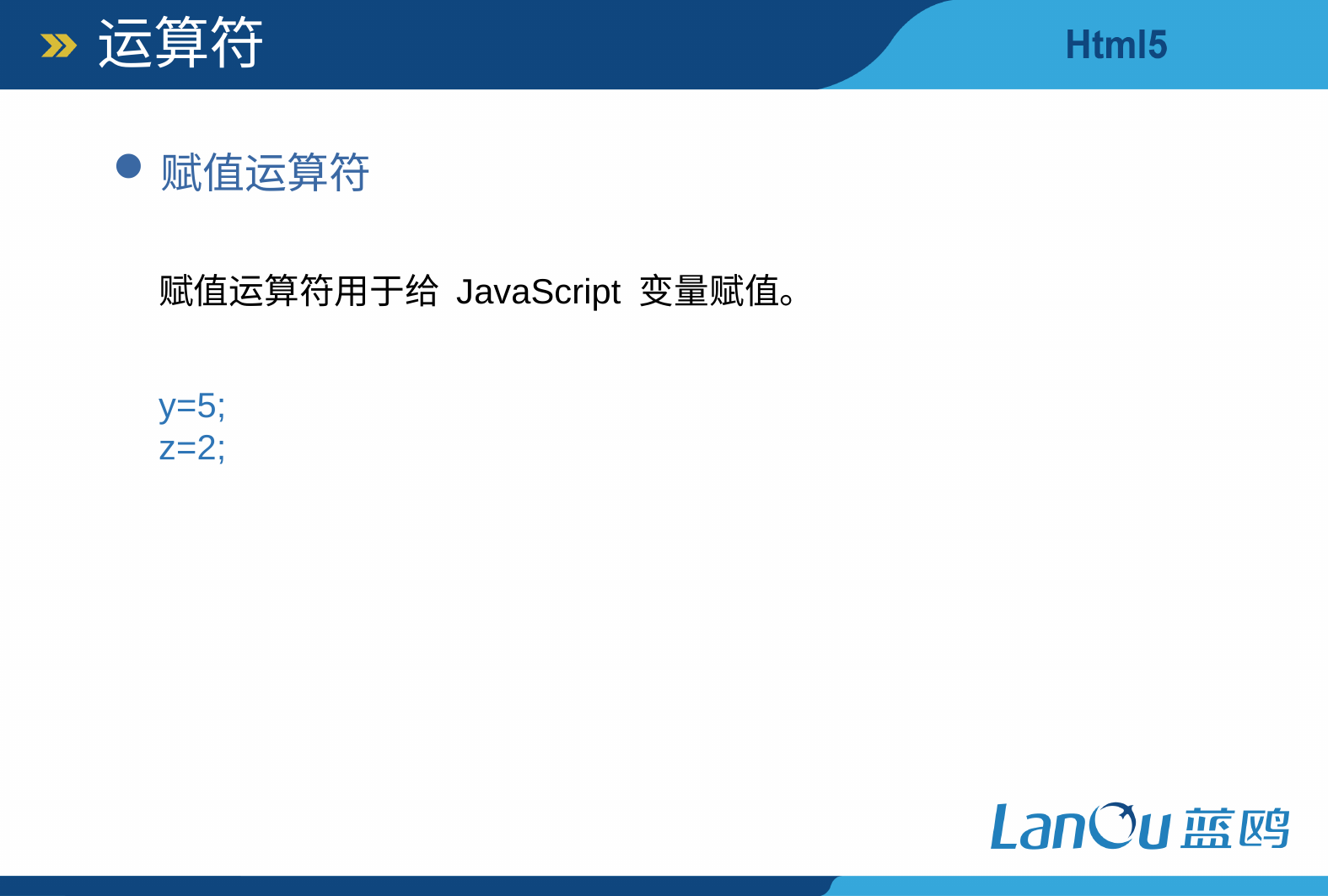

运算符
赋值运算符
赋值运算符用于给 JavaScript 变量赋值。
y=5;
z=2;